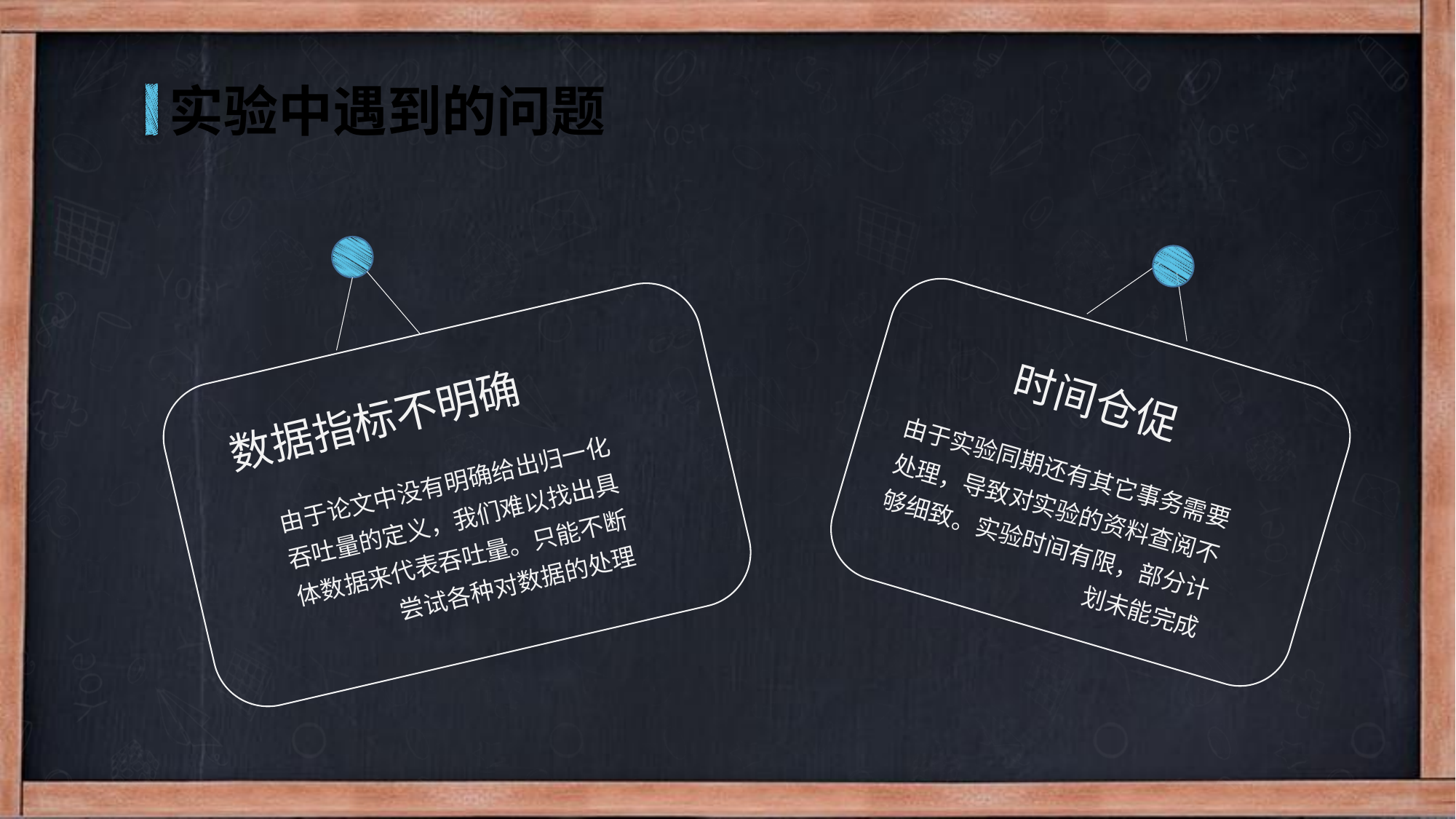

实验中遇到的问题

数据指标不明确
时间仓促
由于实验同期还有其它事务需要处理，导致对实验的资料查阅不够细致。实验时间有限，部分计划未能完成
由于论文中没有明确给出归一化吞吐量的定义，我们难以找出具体数据来代表吞吐量。只能不断尝试各种对数据的处理